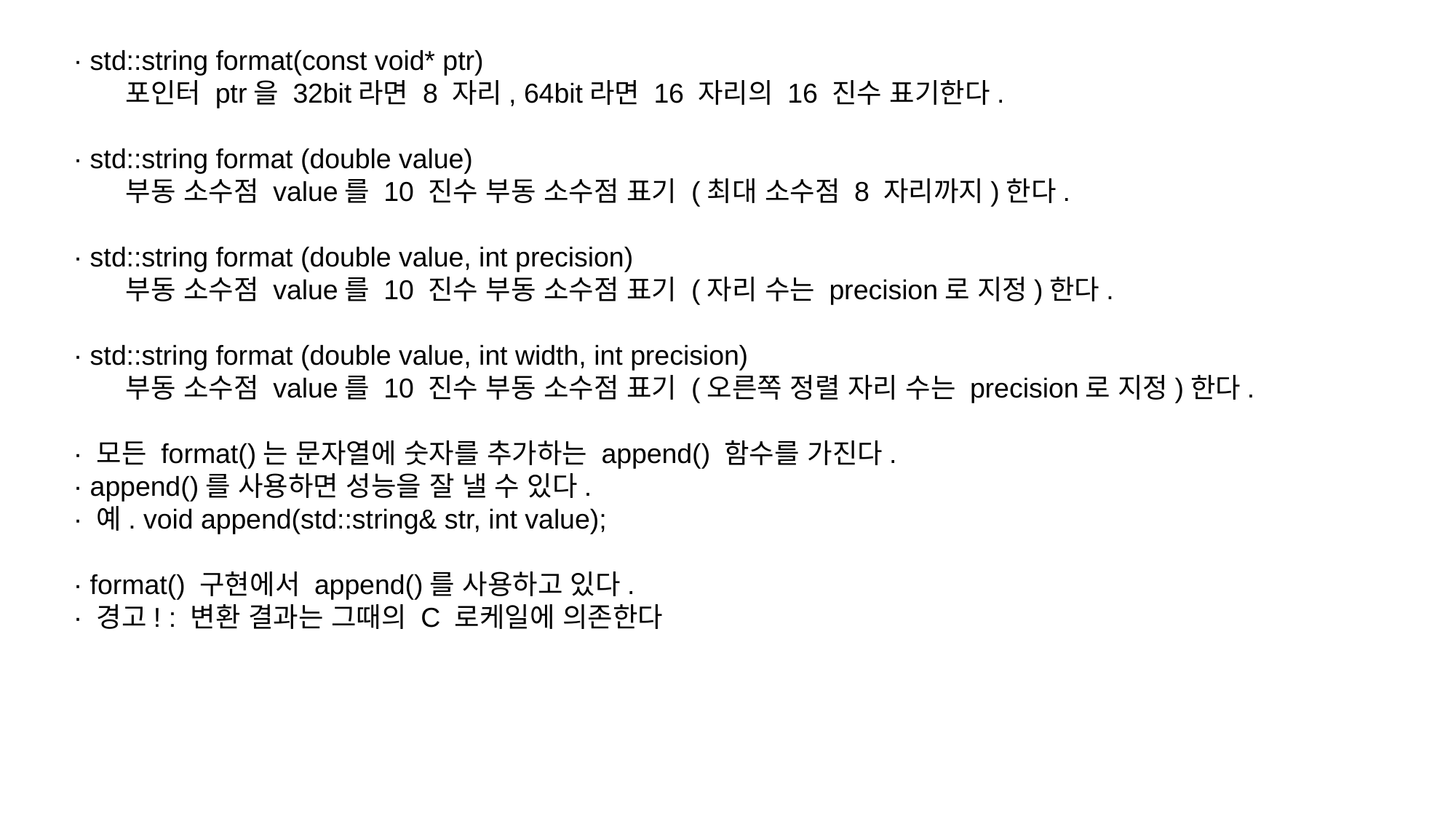

· std::string format(const void* ptr)
      포인터 ptr을 32bit라면 8 자리, 64bit라면 16 자리의 16 진수 표기한다.
· std::string format (double value)
      부동 소수점 value를 10 진수 부동 소수점 표기 (최대 소수점 8 자리까지)한다.
· std::string format (double value, int precision)
      부동 소수점 value를 10 진수 부동 소수점 표기 (자리 수는 precision로 지정)한다.
· std::string format (double value, int width, int precision)
      부동 소수점 value를 10 진수 부동 소수점 표기 (오른쪽 정렬 자리 수는 precision로 지정)한다.
· 모든 format()는 문자열에 숫자를 추가하는 append() 함수를 가진다.
· append()를 사용하면 성능을 잘 낼 수 있다.
· 예. void append(std::string& str, int value);
· format() 구현에서 append()를 사용하고 있다.
· 경고! : 변환 결과는 그때의 C 로케일에 의존한다